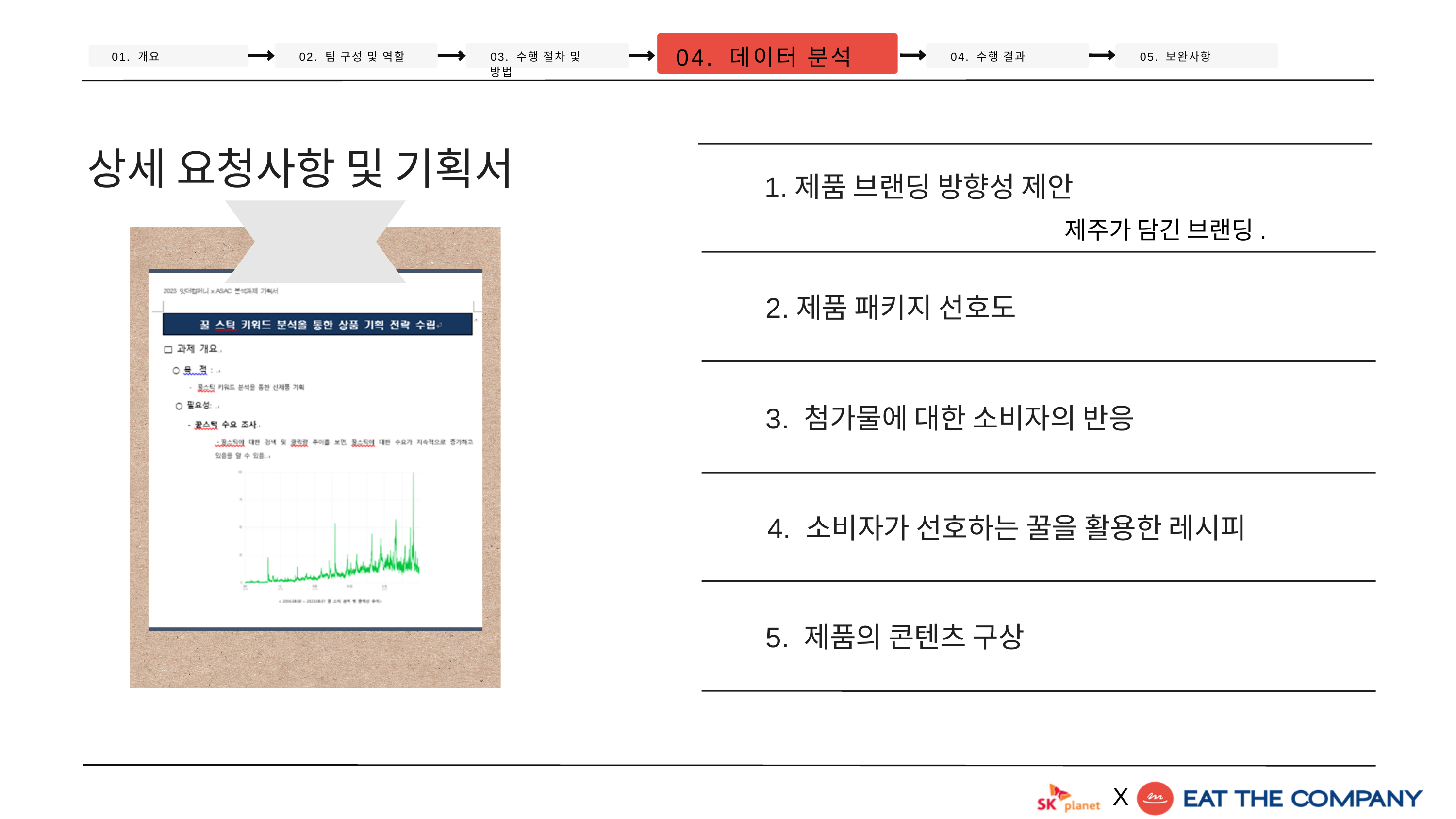

04. 데이터 분석

01. 개요

02. 팀 구성 및 역할

03. 수행 절차 및 방법

04. 수행 결과

05. 보완사항

상세 요청사항 및 기획서

1.제품 브랜딩 방향성 제안

제주가 담긴 브랜딩.

2.제품 패키지 선호도

3. 첨가물에 대한 소비자의 반응

4. 소비자가 선호하는 꿀을 활용한 레시피

5. 제품의 콘텐츠 구상

X